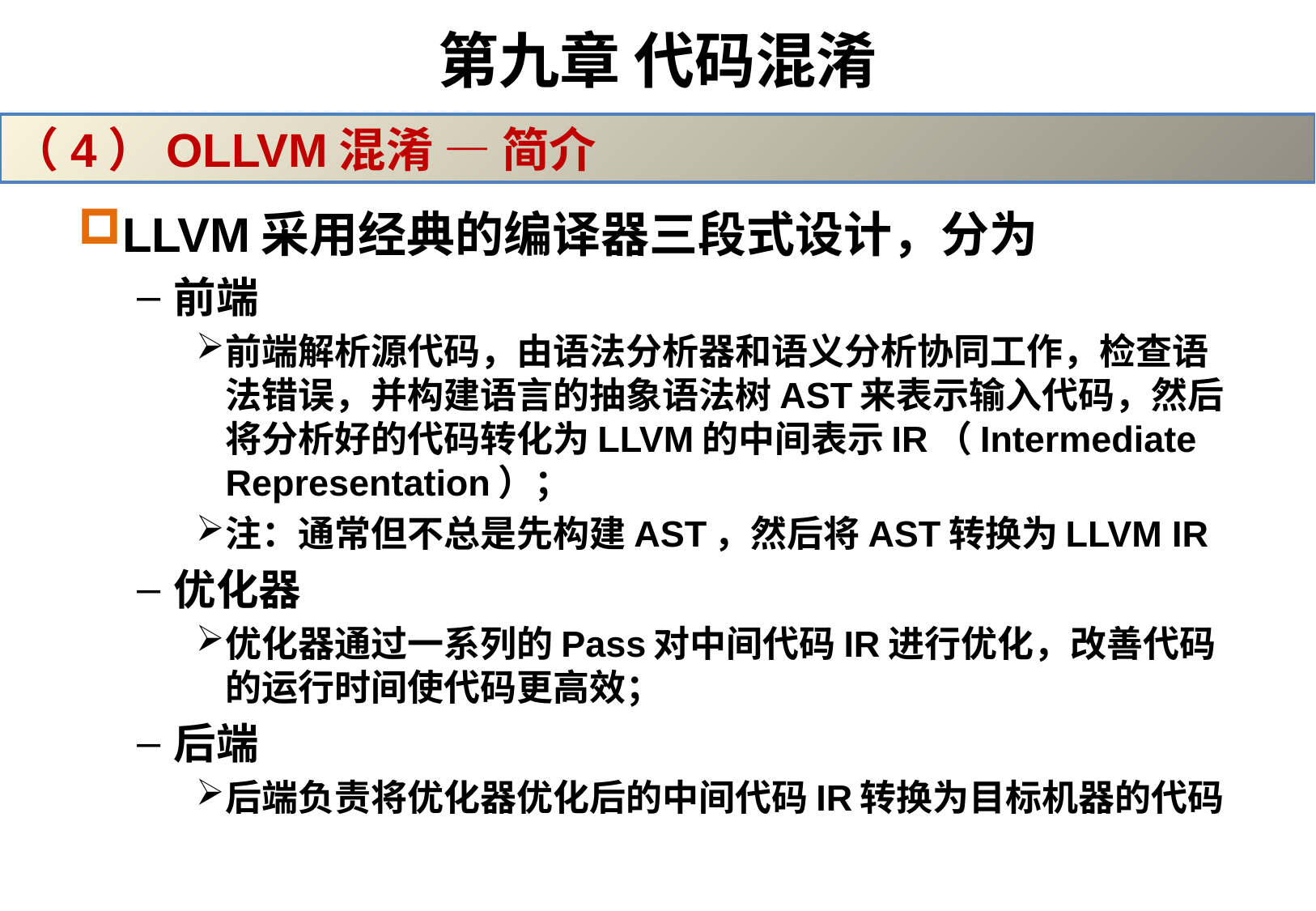

# 第九章 代码混淆
（4）OLLVM混淆 — 简介
LLVM采用经典的编译器三段式设计，分为
前端
前端解析源代码，由语法分析器和语义分析协同工作，检查语法错误，并构建语言的抽象语法树AST来表示输入代码，然后将分析好的代码转化为LLVM的中间表示IR（Intermediate Representation）；
注：通常但不总是先构建AST，然后将AST转换为LLVM IR
优化器
优化器通过一系列的Pass对中间代码IR进行优化，改善代码的运行时间使代码更高效；
后端
后端负责将优化器优化后的中间代码IR转换为目标机器的代码